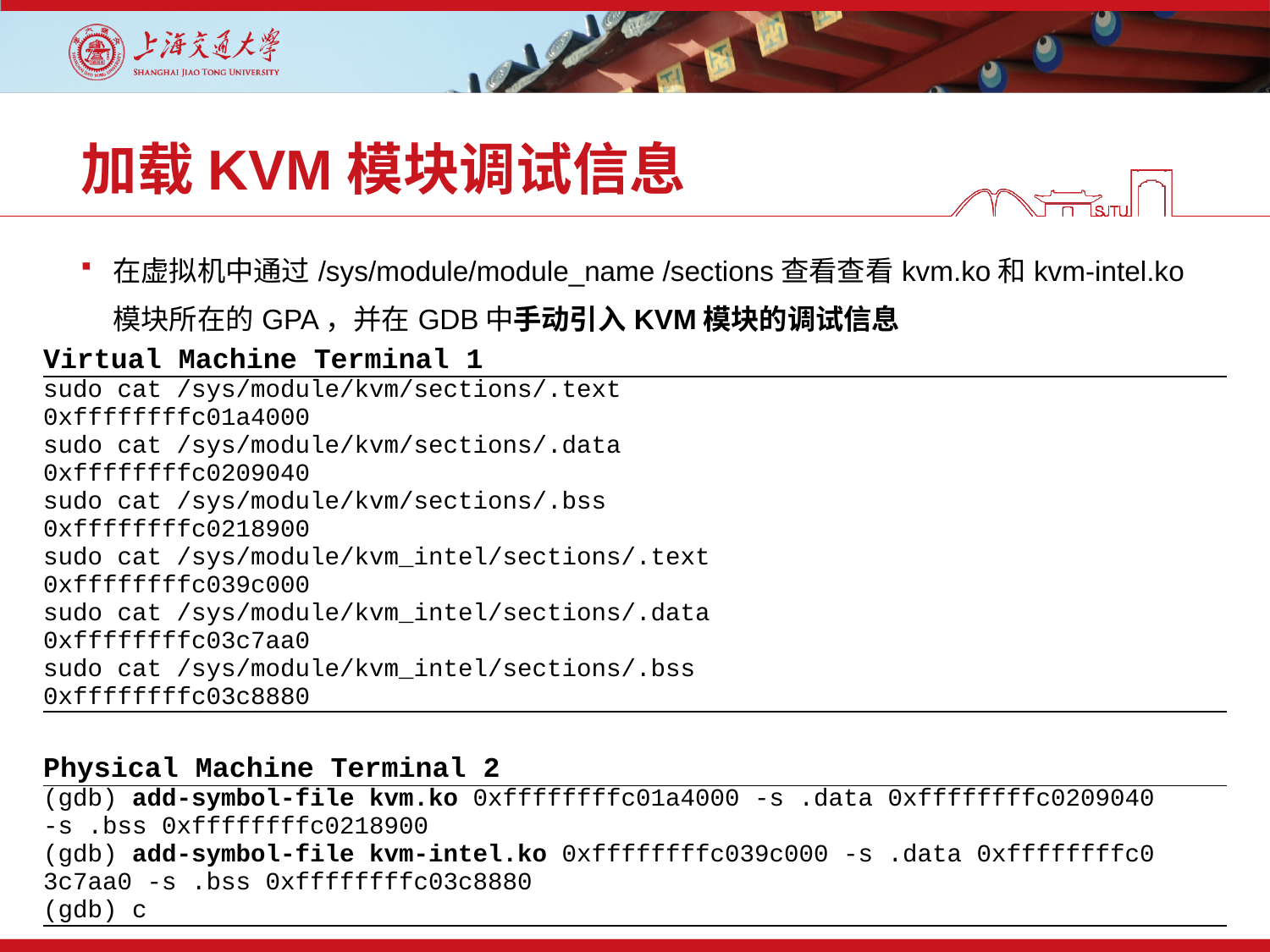

# 加载KVM模块调试信息
在虚拟机中通过/sys/module/module_name /sections查看查看kvm.ko和kvm-intel.ko模块所在的GPA，并在GDB中手动引入KVM模块的调试信息
| Virtual Machine Terminal 1 |
| --- |
| sudo cat /sys/module/kvm/sections/.text 0xffffffffc01a4000 sudo cat /sys/module/kvm/sections/.data 0xffffffffc0209040 sudo cat /sys/module/kvm/sections/.bss 0xffffffffc0218900 sudo cat /sys/module/kvm\_intel/sections/.text 0xffffffffc039c000 sudo cat /sys/module/kvm\_intel/sections/.data 0xffffffffc03c7aa0 sudo cat /sys/module/kvm\_intel/sections/.bss 0xffffffffc03c8880 |
| Physical Machine Terminal 2 |
| --- |
| (gdb) add-symbol-file kvm.ko 0xffffffffc01a4000 -s .data 0xffffffffc0209040 -s .bss 0xffffffffc0218900 (gdb) add-symbol-file kvm-intel.ko 0xffffffffc039c000 -s .data 0xffffffffc0 3c7aa0 -s .bss 0xffffffffc03c8880 (gdb) c |